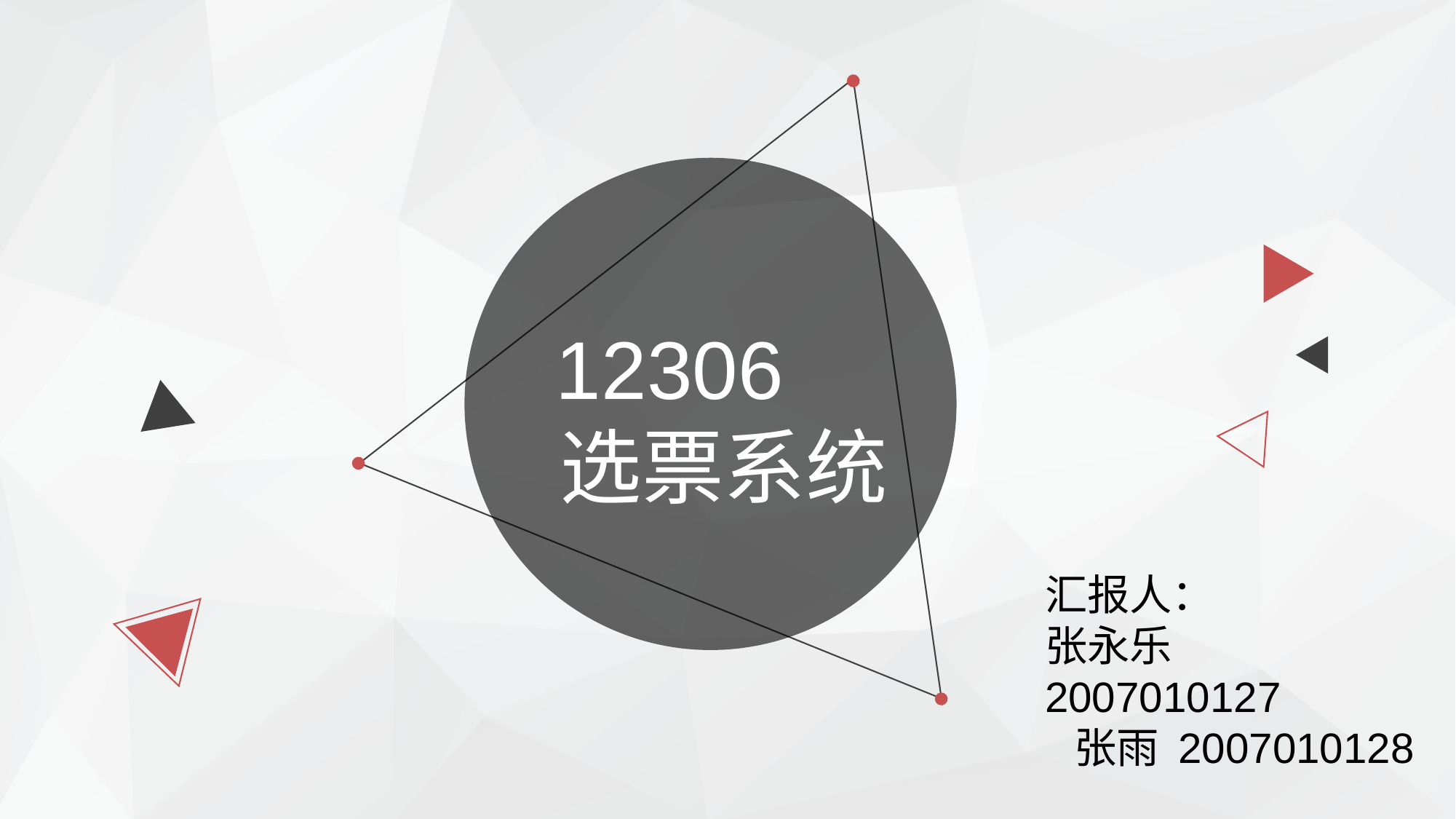

12306
 选票系统

汇报人：
张永乐 2007010127
  张雨 2007010128